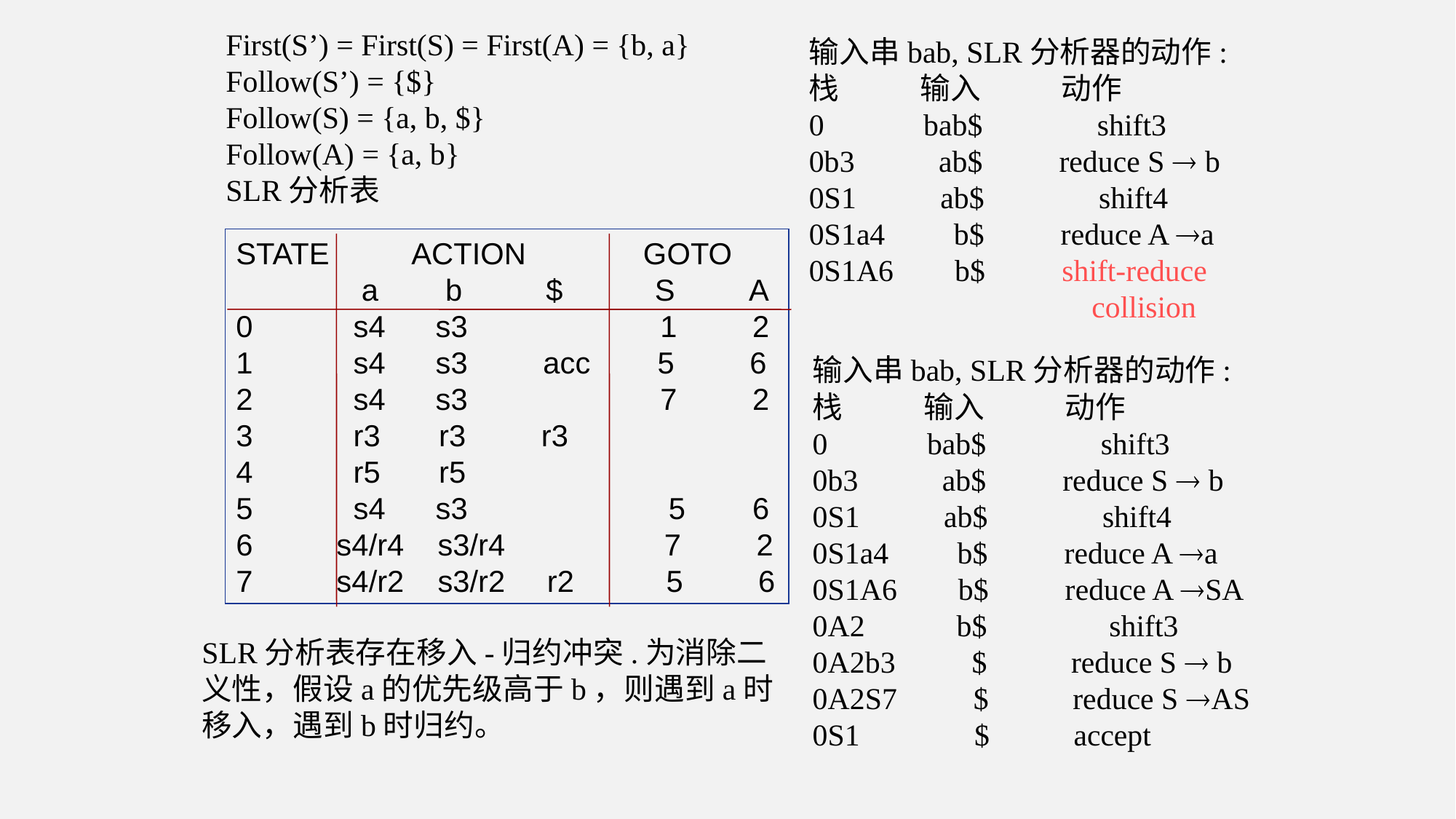

First(S’) = First(S) = First(A) = {b, a}
Follow(S’) = {$}
Follow(S) = {a, b, $}
Follow(A) = {a, b}
SLR分析表
输入串bab, SLR分析器的动作:
栈            输入            动作
0             bab$               shift3
0b3           ab$          reduce S → b
0S1           ab$               shift4
0S1a4         b$          reduce A →a
0S1A6        b$          shift-reduce
                                     collision
STATE          ACTION              GOTO
               a        b          $           S         A
0            s4      s3                       1         2
1            s4      s3         acc        5         6
2            s4      s3                       7         2
3            r3       r3         r3
4            r5       r5
5            s4      s3                        5        6
6          s4/r4    s3/r4                   7         2
7          s4/r2    s3/r2     r2           5         6

输入串bab, SLR分析器的动作:
栈            输入            动作
0             bab$               shift3
0b3           ab$          reduce S → b
0S1           ab$               shift4
0S1a4         b$          reduce A →a
0S1A6        b$          reduce A →SA
0A2            b$                shift3
0A2b3          $           reduce S → b
0A2S7          $           reduce S →AS
0S1               $           accept
SLR分析表存在移入-归约冲突.为消除二义性，假设a的优先级高于b，则遇到a时移入，遇到b时归约。